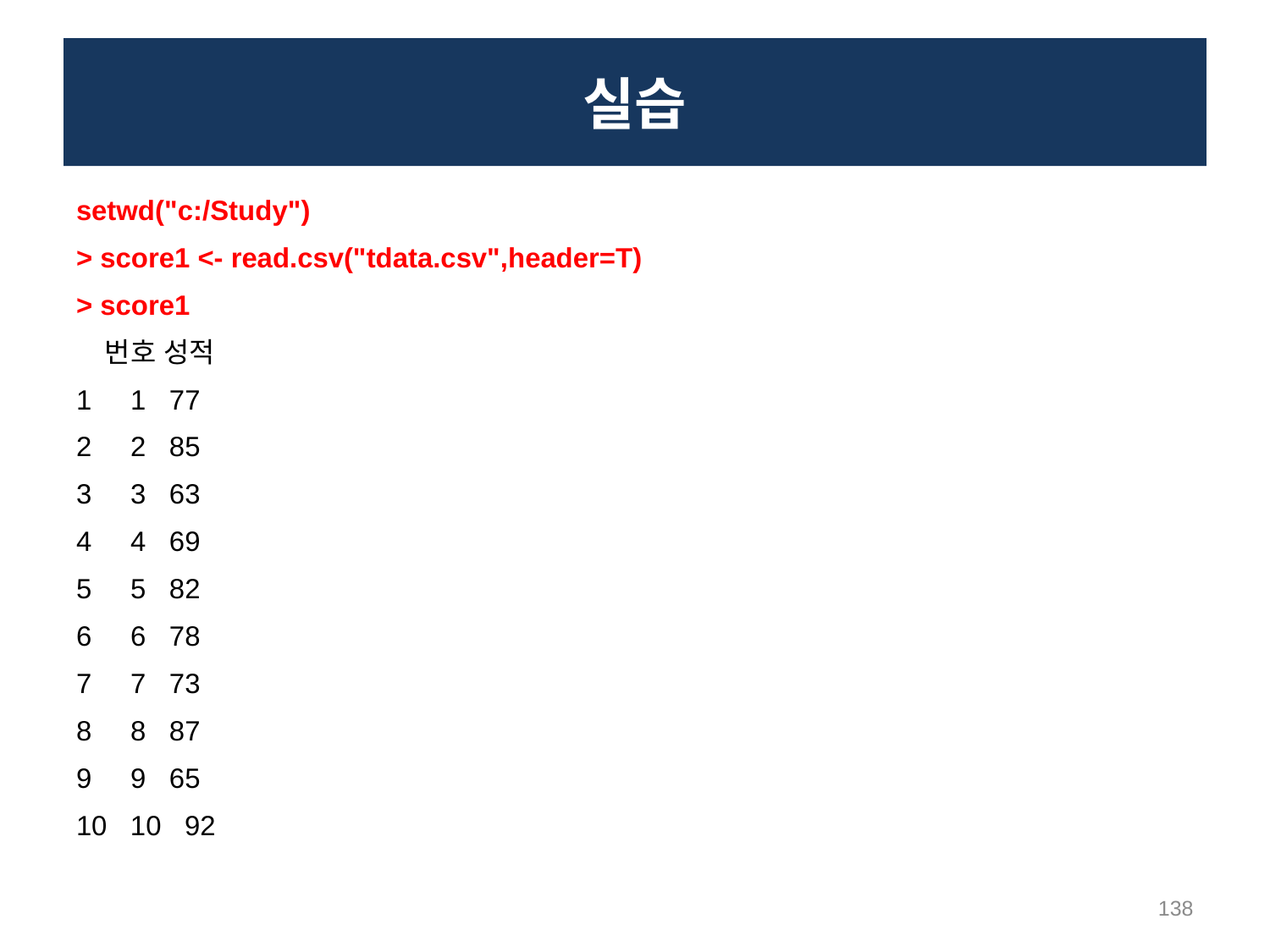

# 실습
setwd("c:/Study")
> score1 <- read.csv("tdata.csv",header=T)
> score1
   번호 성적
1     1   77
2     2   85
3     3   63
4     4   69
5     5   82
6     6   78
7     7   73
8     8   87
9     9   65
10   10   92

138